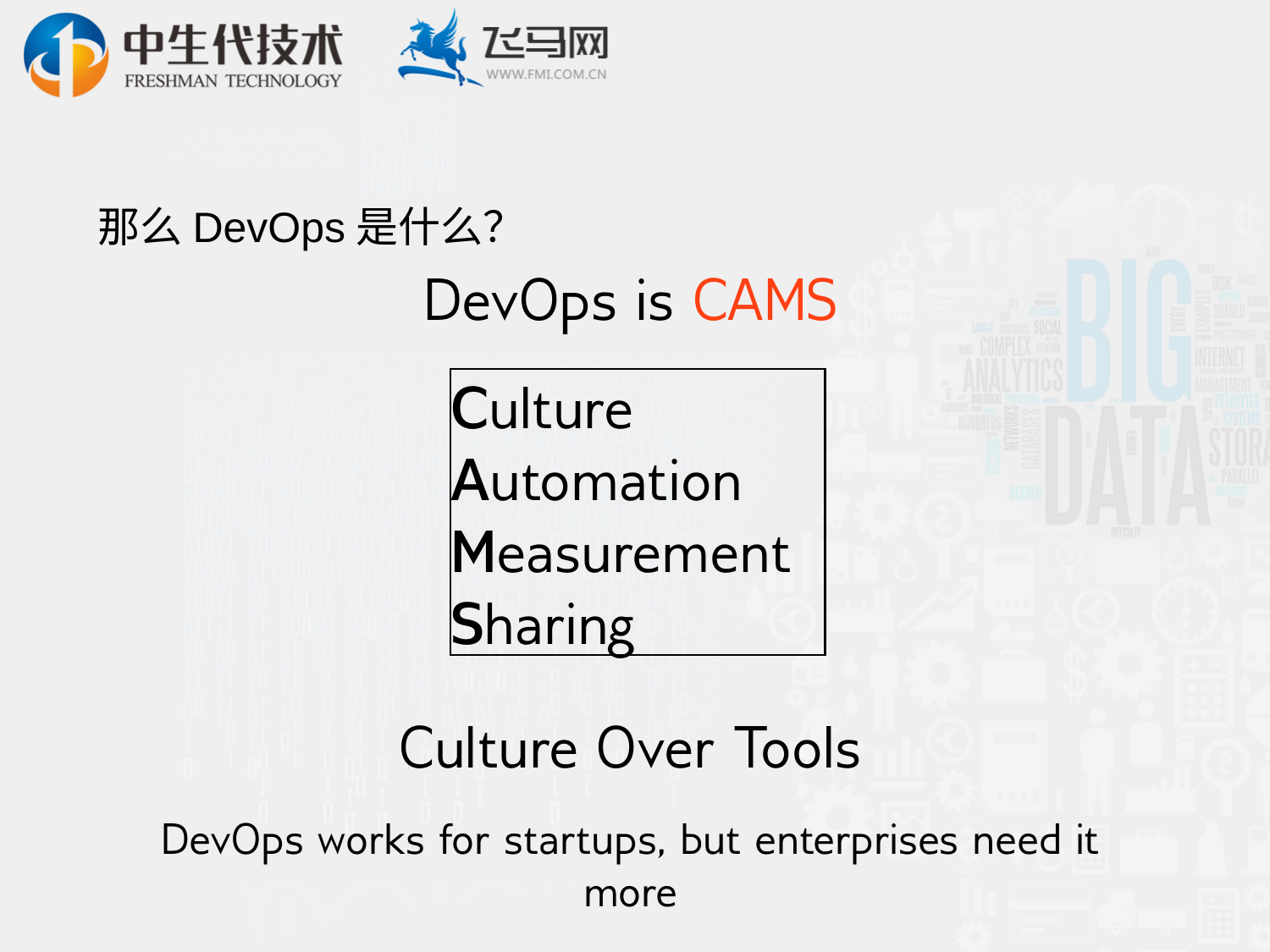

# 那么DevOps是什么？
DevOps is CAMS
Culture
Automation
Measurement
Sharing
Culture Over Tools
DevOps works for startups, but enterprises need it more